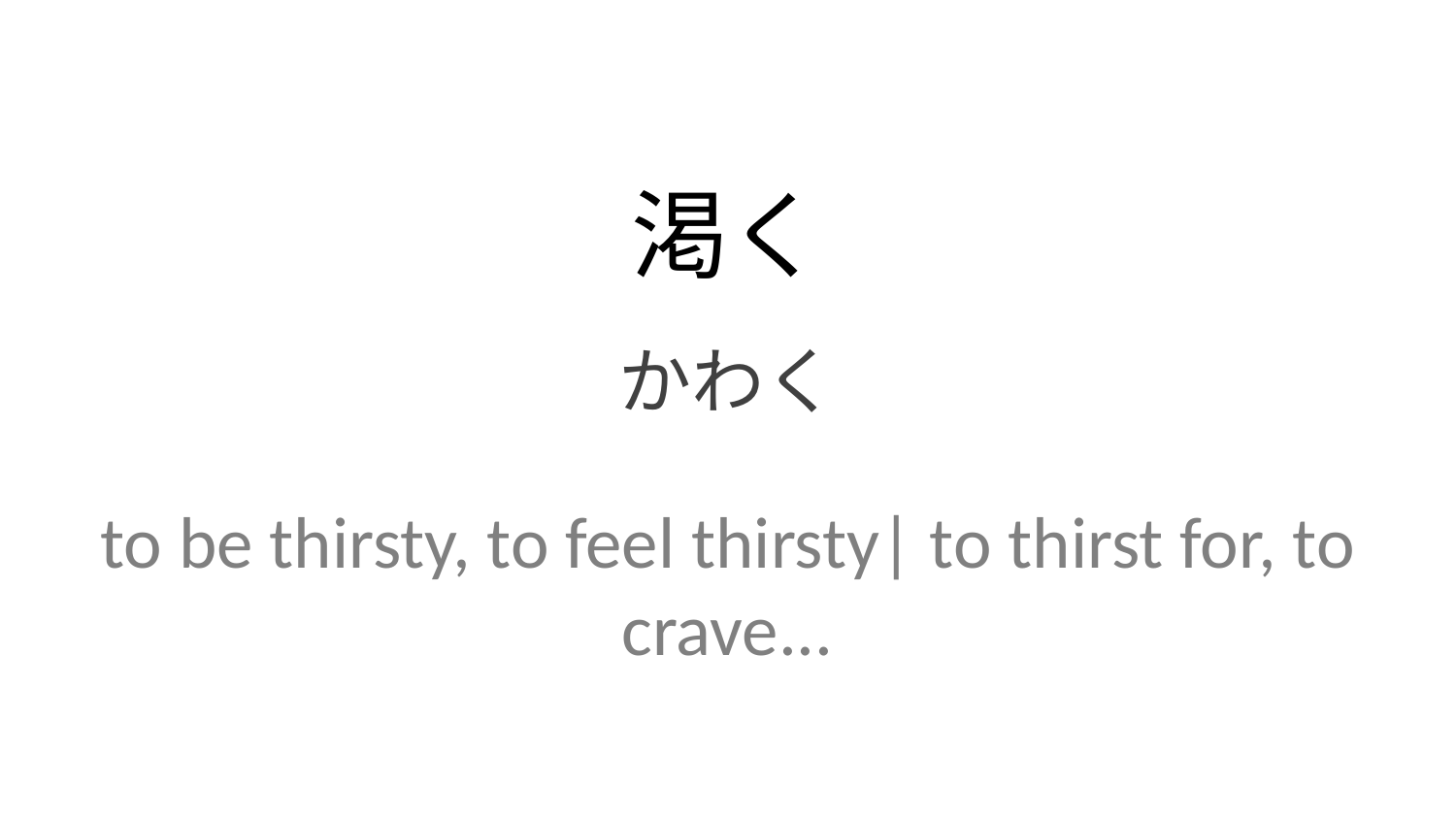

渇く

かわく
to be thirsty, to feel thirsty| to thirst for, to crave...